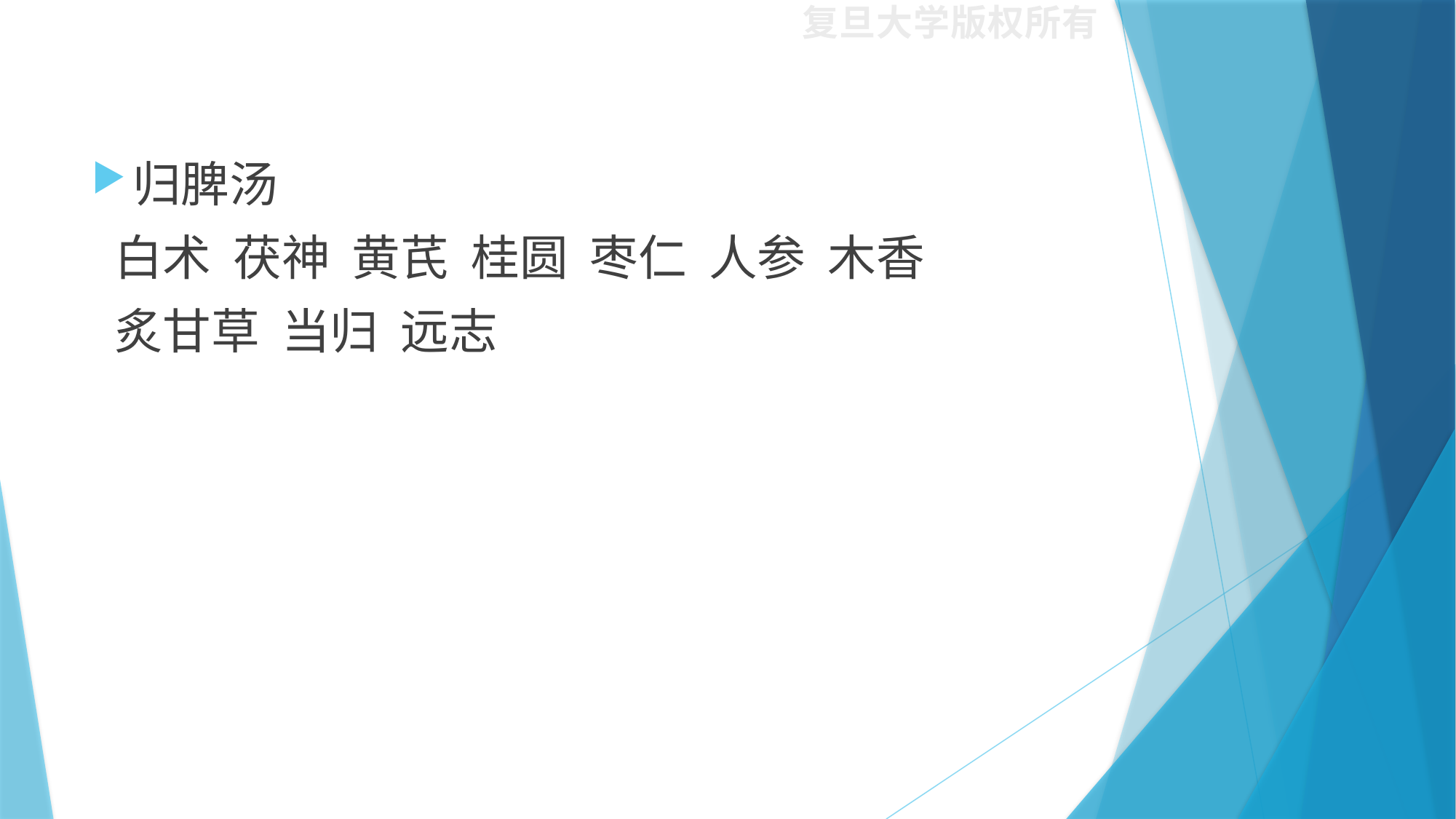

#
归脾汤
 白术  茯神  黄芪  桂圆  枣仁  人参  木香
 炙甘草  当归  远志